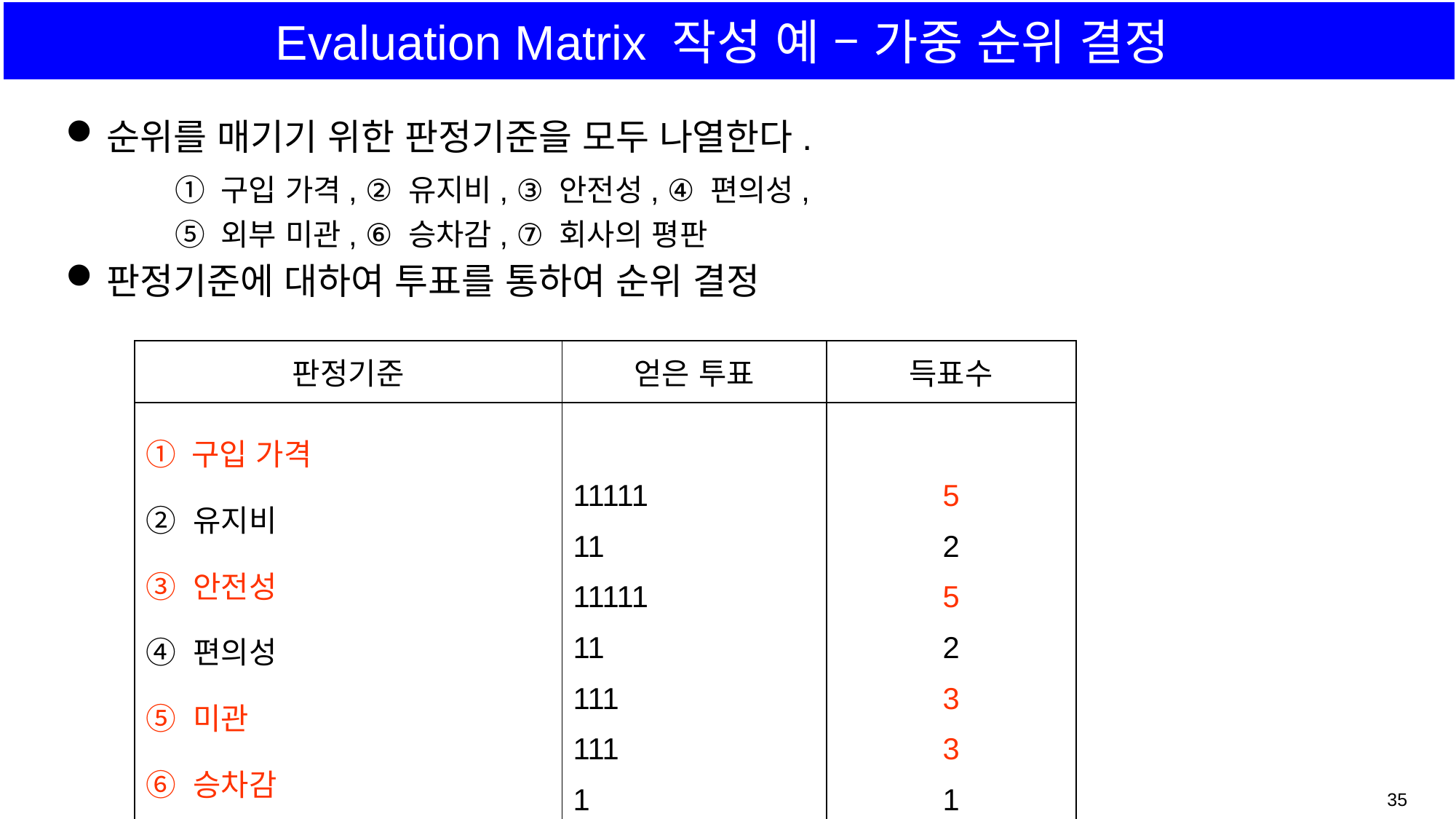

# Evaluation Matrix 작성 예 – 가중 순위 결정
순위를 매기기 위한 판정기준을 모두 나열한다.
	① 구입 가격, ② 유지비, ③ 안전성, ④ 편의성,
	⑤ 외부 미관, ⑥ 승차감, ⑦ 회사의 평판
판정기준에 대하여 투표를 통하여 순위 결정
| 판정기준 | 얻은 투표 | 득표수 |
| --- | --- | --- |
| ① 구입 가격 ② 유지비 ③ 안전성 ④ 편의성 ⑤ 미관 ⑥ 승차감 ⑦ 회사의 평판 | 11111 11 11111 11 111 111 1 | 5 2 5 2 3 3 1 |